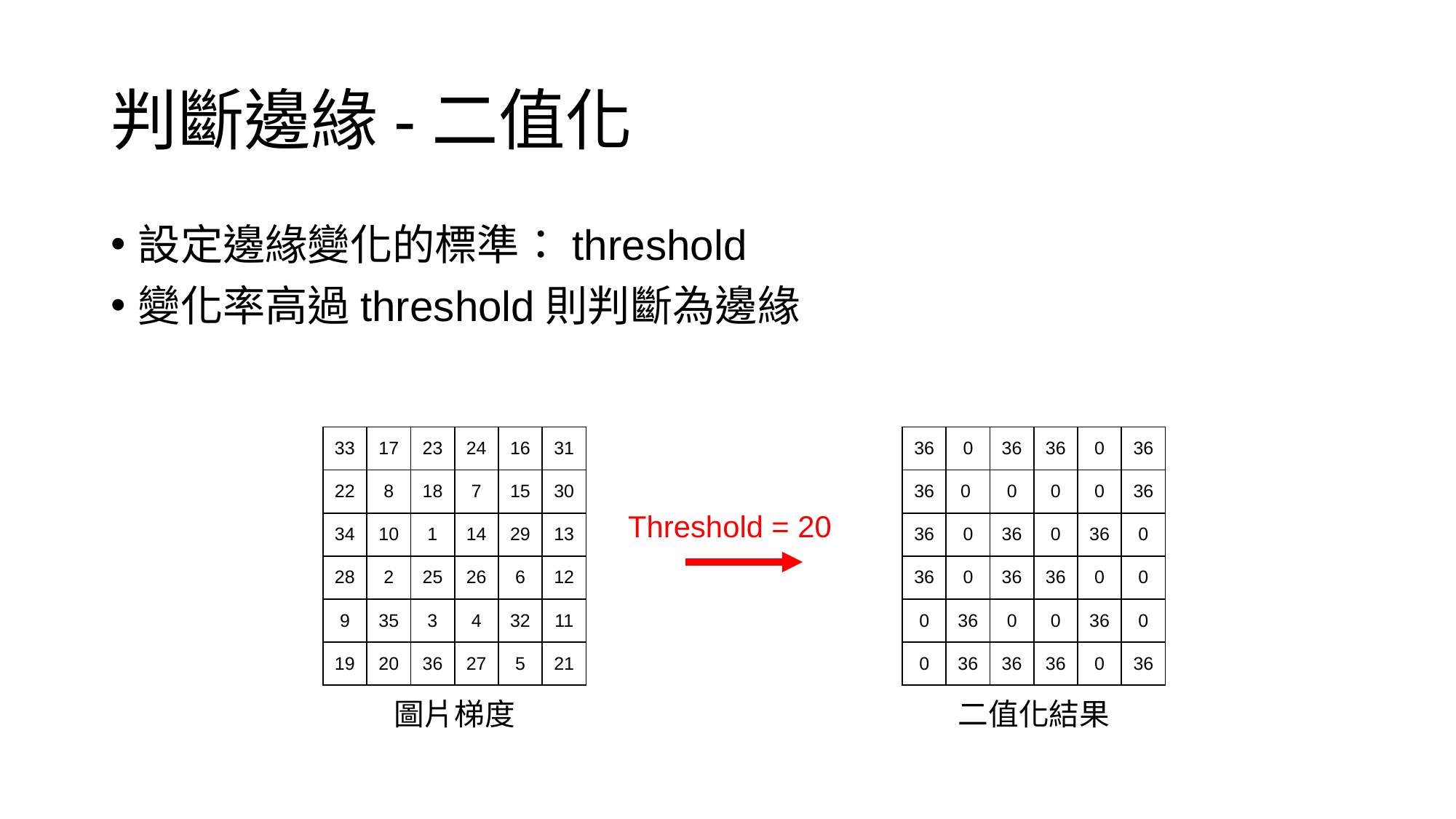

# 判斷邊緣-二值化
設定邊緣變化的標準：threshold
變化率高過threshold則判斷為邊緣
| 33 | 17 | 23 | 24 | 16 | 31 |
| --- | --- | --- | --- | --- | --- |
| 22 | 8 | 18 | 7 | 15 | 30 |
| 34 | 10 | 1 | 14 | 29 | 13 |
| 28 | 2 | 25 | 26 | 6 | 12 |
| 9 | 35 | 3 | 4 | 32 | 11 |
| 19 | 20 | 36 | 27 | 5 | 21 |
| 36 | 0 | 36 | 36 | 0 | 36 |
| --- | --- | --- | --- | --- | --- |
| 36 | 0 | 0 | 0 | 0 | 36 |
| 36 | 0 | 36 | 0 | 36 | 0 |
| 36 | 0 | 36 | 36 | 0 | 0 |
| 0 | 36 | 0 | 0 | 36 | 0 |
| 0 | 36 | 36 | 36 | 0 | 36 |
Threshold = 20
圖片梯度
二值化結果